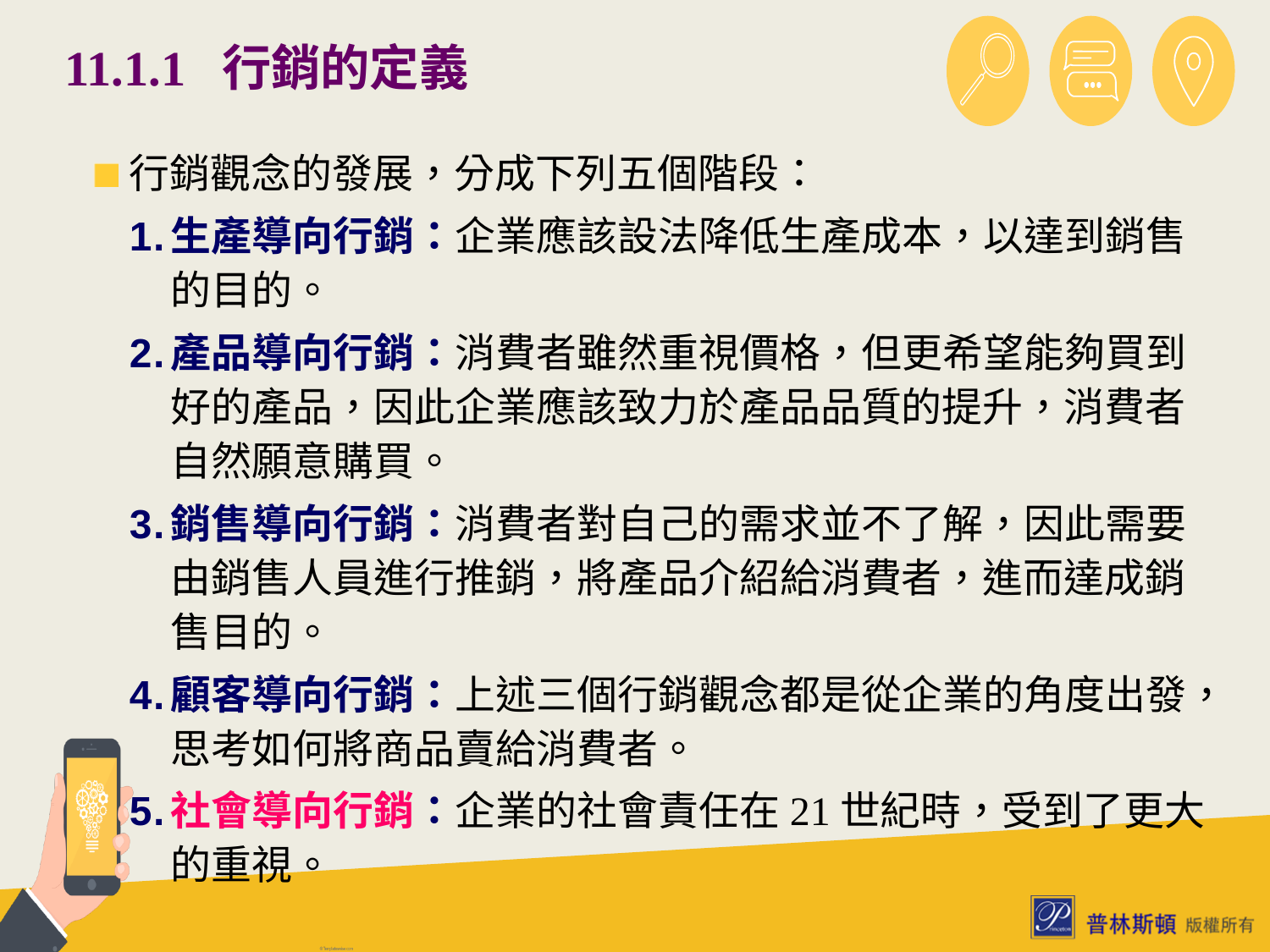

# 11.1.1  行銷的定義
行銷觀念的發展，分成下列五個階段：
生產導向行銷：企業應該設法降低生產成本，以達到銷售的目的。
產品導向行銷：消費者雖然重視價格，但更希望能夠買到好的產品，因此企業應該致力於產品品質的提升，消費者自然願意購買。
銷售導向行銷：消費者對自己的需求並不了解，因此需要由銷售人員進行推銷，將產品介紹給消費者，進而達成銷售目的。
顧客導向行銷：上述三個行銷觀念都是從企業的角度出發，思考如何將商品賣給消費者。
社會導向行銷：企業的社會責任在21世紀時，受到了更大的重視。